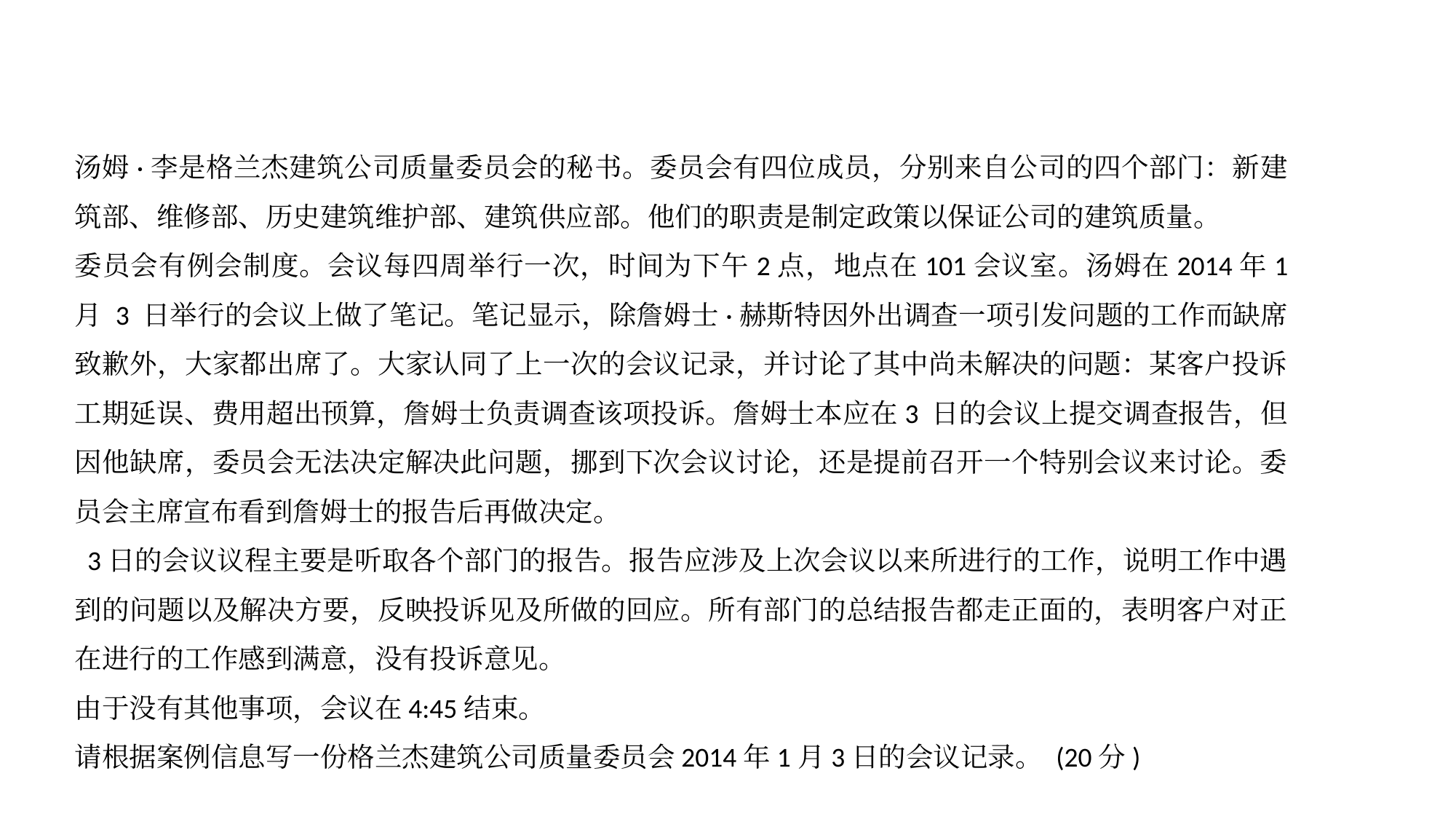

汤姆·李是格兰杰建筑公司质量委员会的秘书。委员会有四位成员，分别来自公司的四个部门：新建筑部、维修部、历史建筑维护部、建筑供应部。他们的职责是制定政策以保证公司的建筑质量。
委员会有例会制度。会议每四周举行一次，时间为下午2点，地点在101会议室。汤姆在2014年1 月 3 日举行的会议上做了笔记。笔记显示，除詹姆士·赫斯特因外出调查一项引发问题的工作而缺席致歉外，大家都出席了。大家认同了上一次的会议记录，并讨论了其中尚未解决的问题：某客户投诉工期延误、费用超出顸算，詹姆士负责调查该项投诉。詹姆士本应在3 日的会议上提交调查报告，但因他缺席，委员会无法决定解决此问题，挪到下次会议讨论，还是提前召开一个特别会议来讨论。委员会主席宣布看到詹姆士的报告后再做决定。
  3日的会议议程主要是听取各个部门的报告。报告应涉及上次会议以来所进行的工作，说明工作中遇到的问题以及解决方要，反映投诉见及所做的回应。所有部门的总结报告都走正面的，表明客户对正在进行的工作感到满意，没有投诉意见。
由于没有其他事项，会议在4:45结束。
请根据案例信息写一份格兰杰建筑公司质量委员会2014年1月3日的会议记录。 (20分)